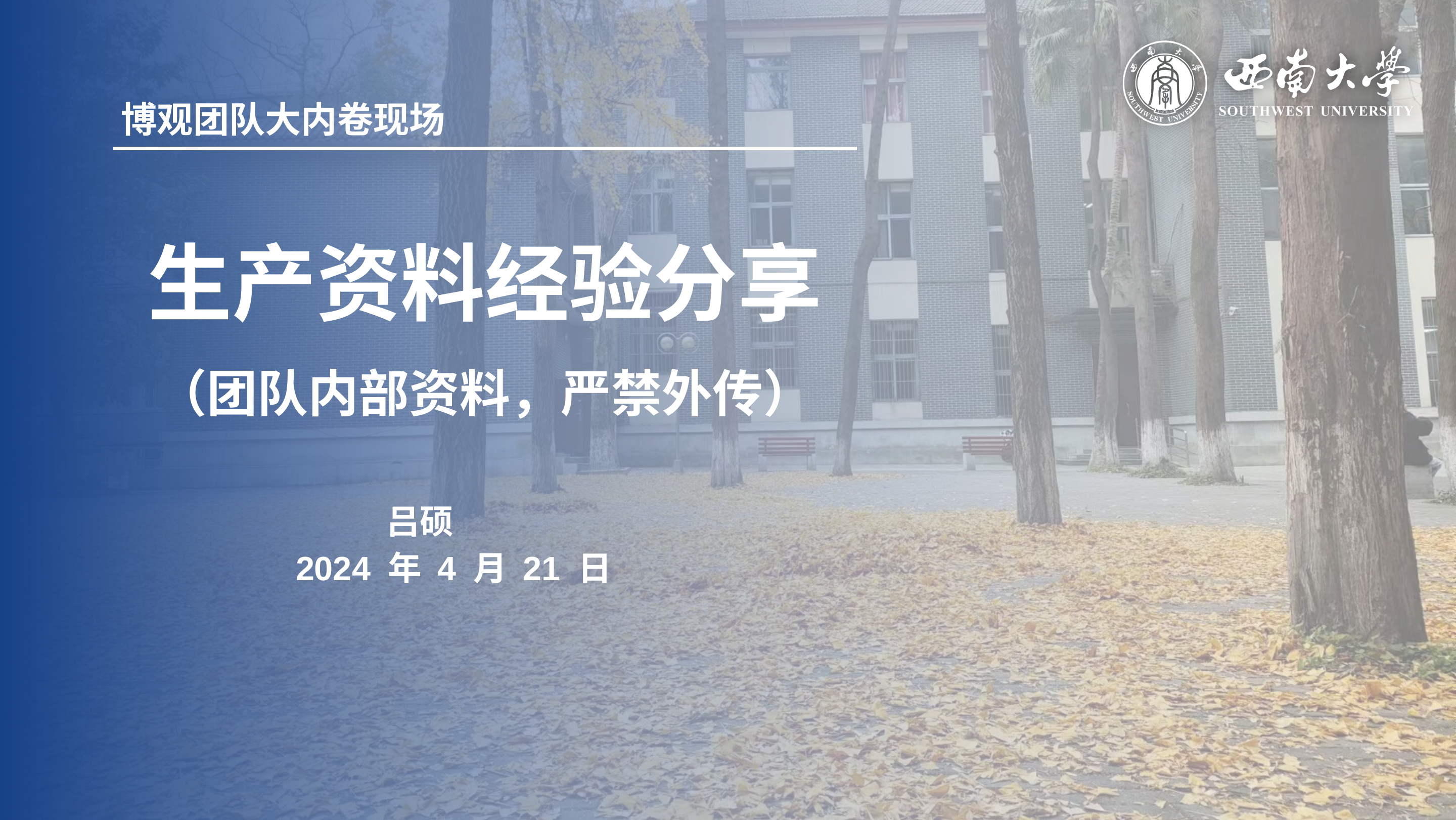

博观团队大内卷现场
# 生产资料经验分享 （团队内部资料，严禁外传）
	       吕硕
 2024 年 4 月 21 日